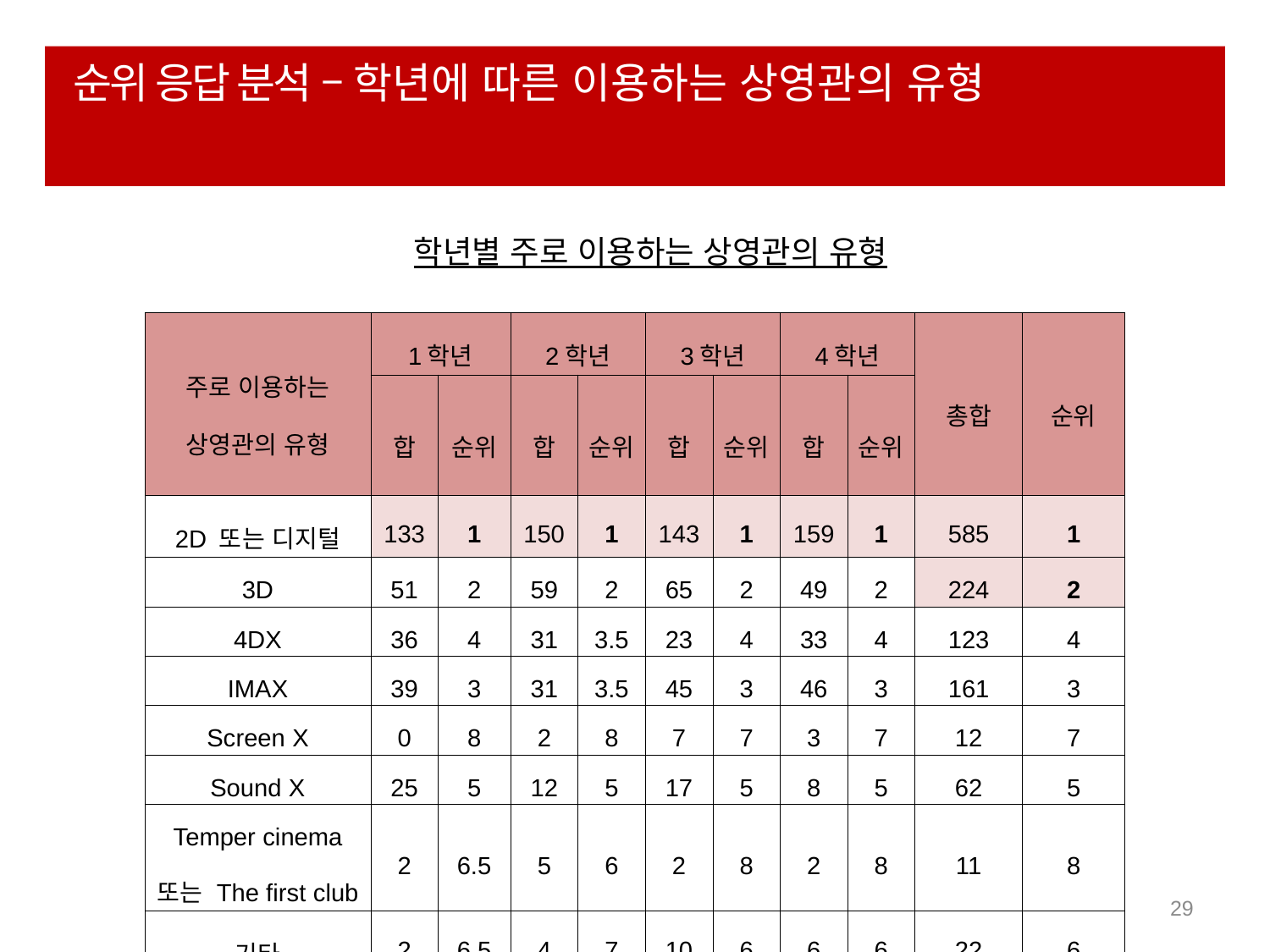

# 순위 응답 분석 – 학년에 따른 이용하는 상영관의 유형
학년별 주로 이용하는 상영관의 유형
| 주로 이용하는 상영관의 유형 | 1학년 |  | 2학년 |  | 3학년 |  | 4학년 |  | 총합 | 순위 |
| --- | --- | --- | --- | --- | --- | --- | --- | --- | --- | --- |
|  | 합 | 순위 | 합 | 순위 | 합 | 순위 | 합 | 순위 |  |  |
| 2D 또는 디지털 | 133 | 1 | 150 | 1 | 143 | 1 | 159 | 1 | 585 | 1 |
| 3D | 51 | 2 | 59 | 2 | 65 | 2 | 49 | 2 | 224 | 2 |
| 4DX | 36 | 4 | 31 | 3.5 | 23 | 4 | 33 | 4 | 123 | 4 |
| IMAX | 39 | 3 | 31 | 3.5 | 45 | 3 | 46 | 3 | 161 | 3 |
| Screen X | 0 | 8 | 2 | 8 | 7 | 7 | 3 | 7 | 12 | 7 |
| Sound X | 25 | 5 | 12 | 5 | 17 | 5 | 8 | 5 | 62 | 5 |
| Temper cinema 또는 The first club | 2 | 6.5 | 5 | 6 | 2 | 8 | 2 | 8 | 11 | 8 |
| 기타 | 2 | 6.5 | 4 | 7 | 10 | 6 | 6 | 6 | 22 | 6 |
29
알 수 없는 작성자 님의 이 사진에는 CC BY-SA 라이선스가 적용됩니다.